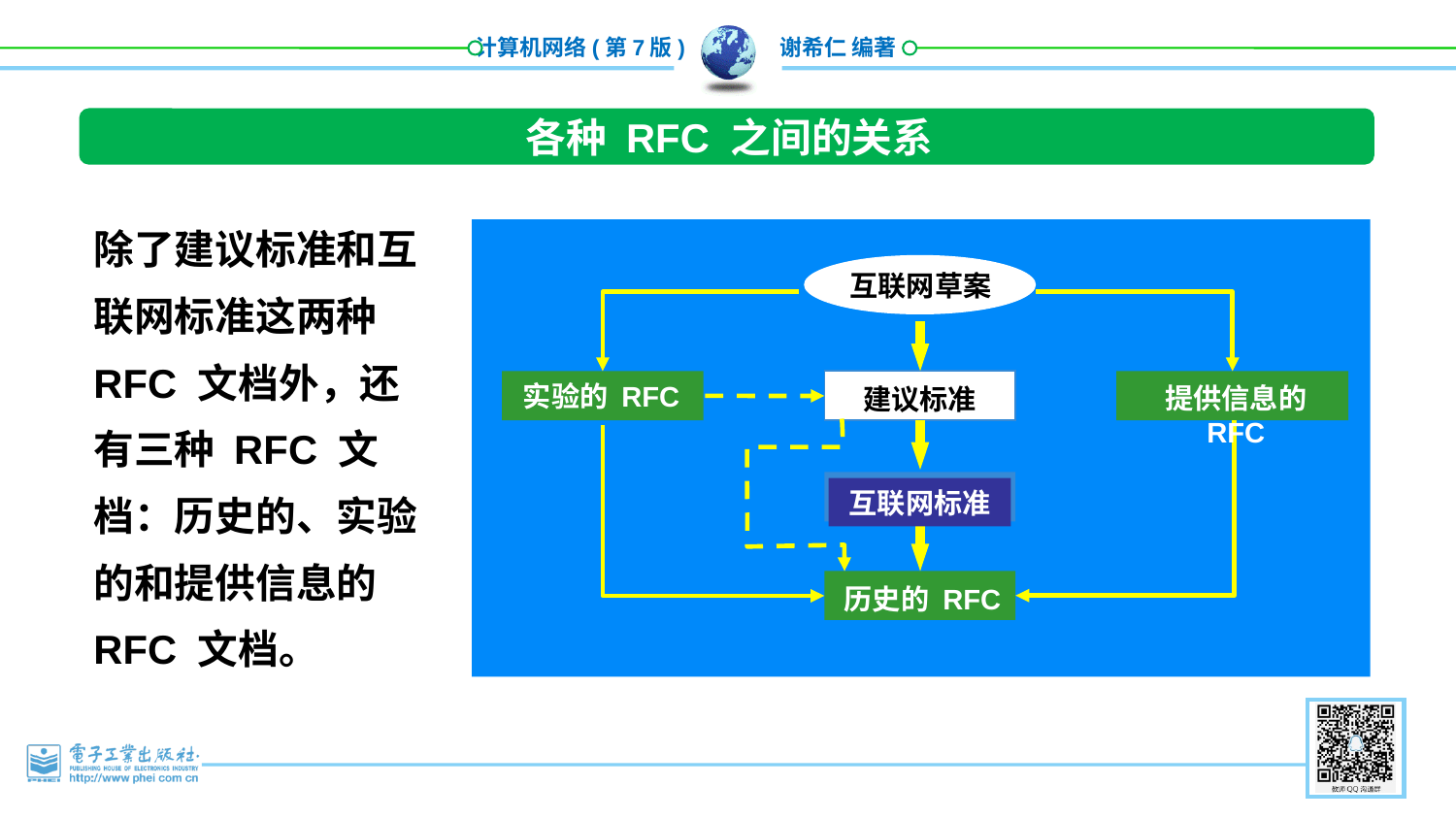

各种 RFC 之间的关系

除了建议标准和互联网标准这两种 RFC 文档外，还有三种 RFC 文档：历史的、实验的和提供信息的 RFC 文档。

互联网草案

实验的 RFC
提供信息的 RFC
建议标准

互联网标准

历史的 RFC